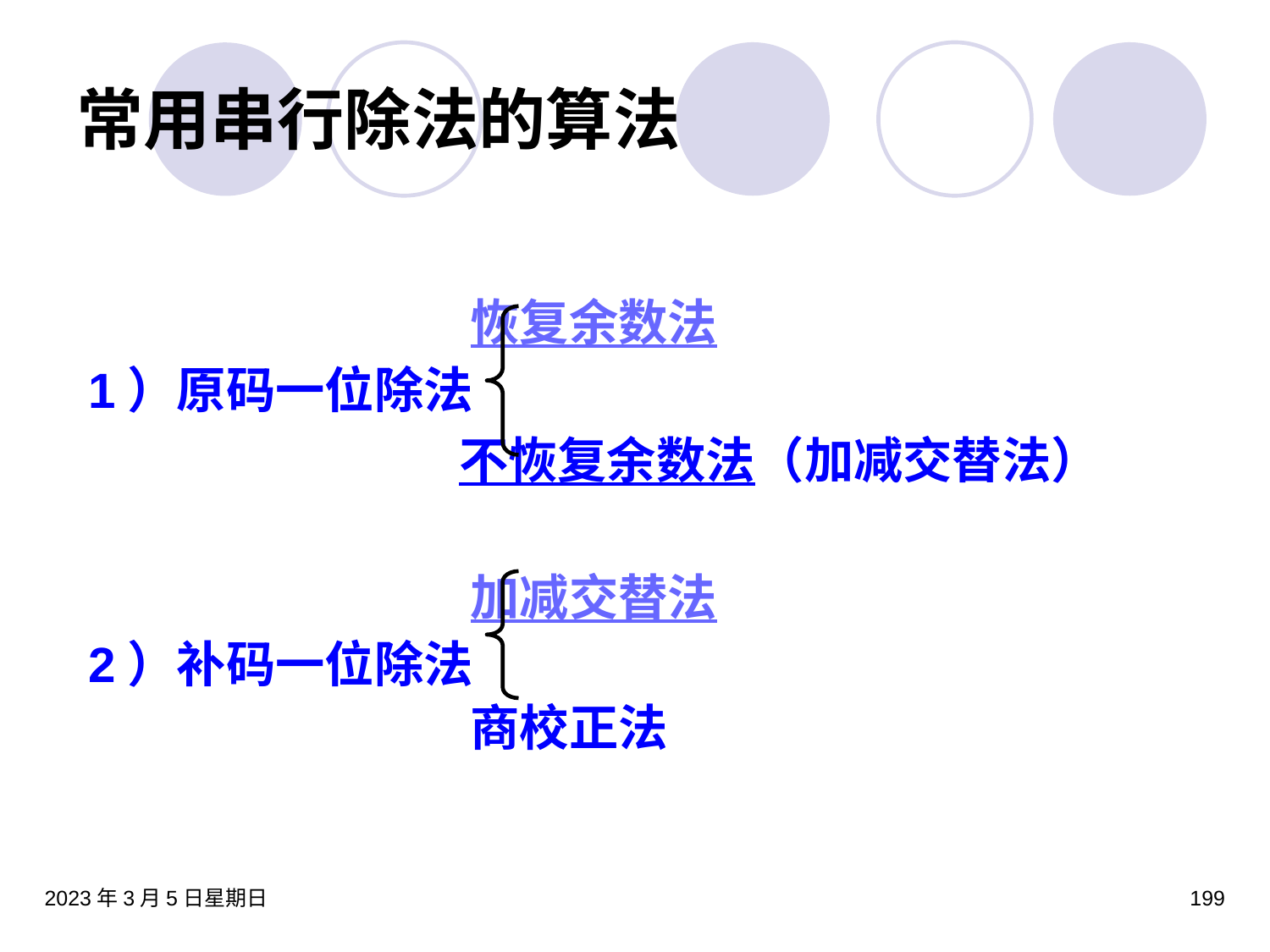

# 常用串行除法的算法

                                 恢复余数法
1）原码一位除法
                                不恢复余数法（加减交替法）

                                 加减交替法
2）补码一位除法
                                 商校正法

2023年3月5日星期日
199